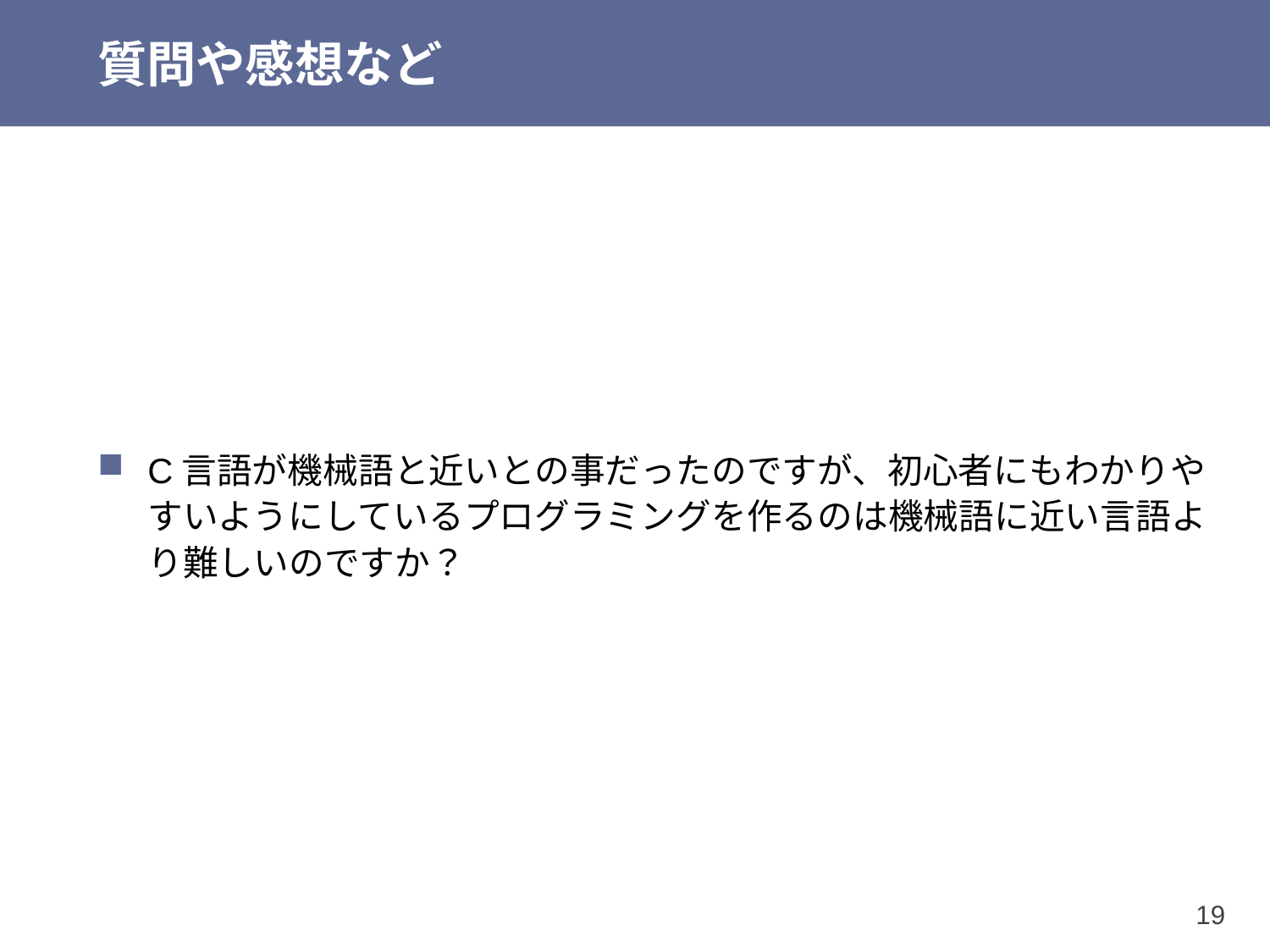

# 質問や感想など
C言語が機械語と近いとの事だったのですが、初心者にもわかりやすいようにしているプログラミングを作るのは機械語に近い言語より難しいのですか？